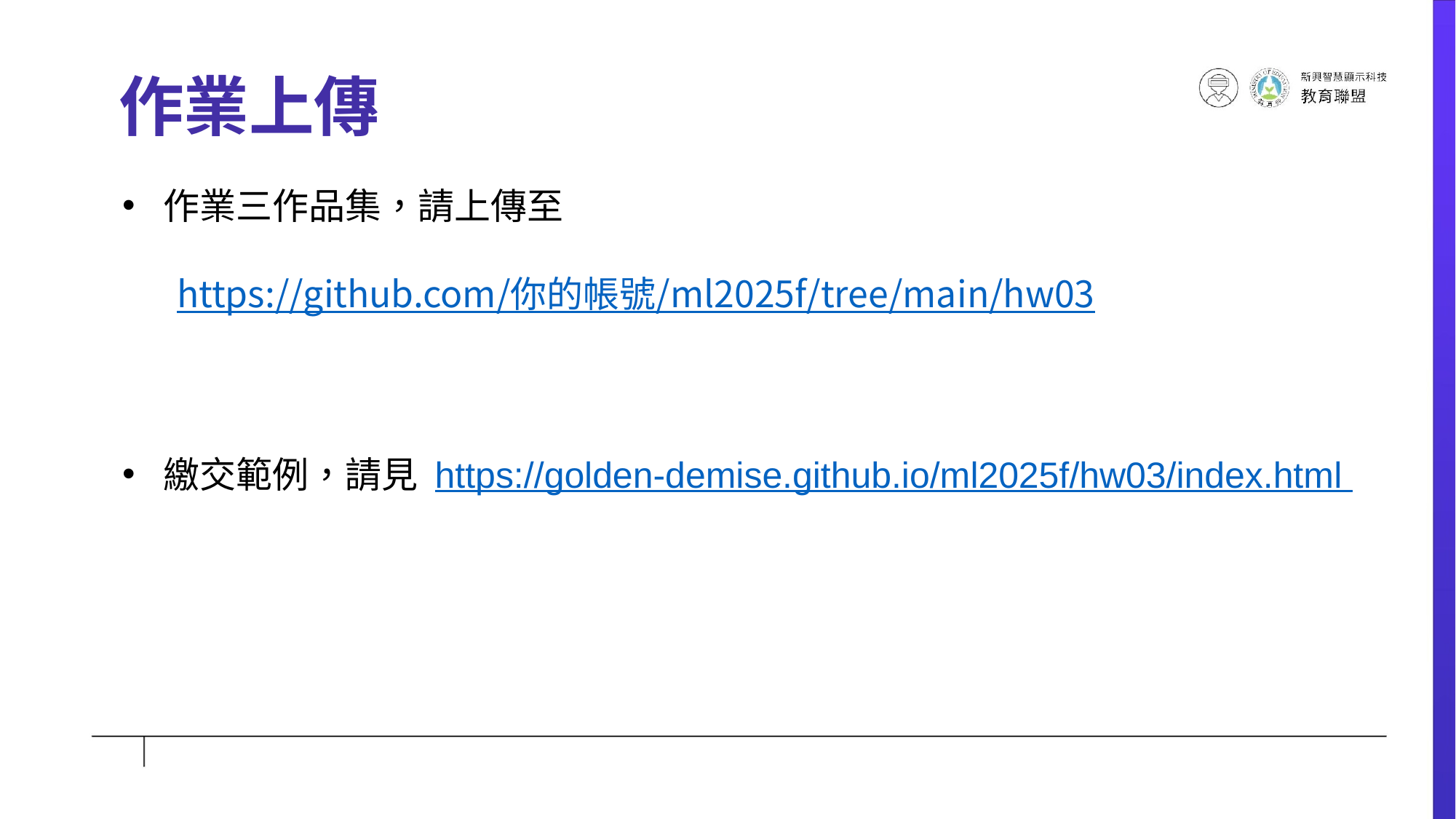

# 作業上傳
作業三作品集，請上傳至
https://github.com/你的帳號/ml2025f/tree/main/hw03

繳交範例，請見 https://golden-demise.github.io/ml2025f/hw03/index.html
P.22